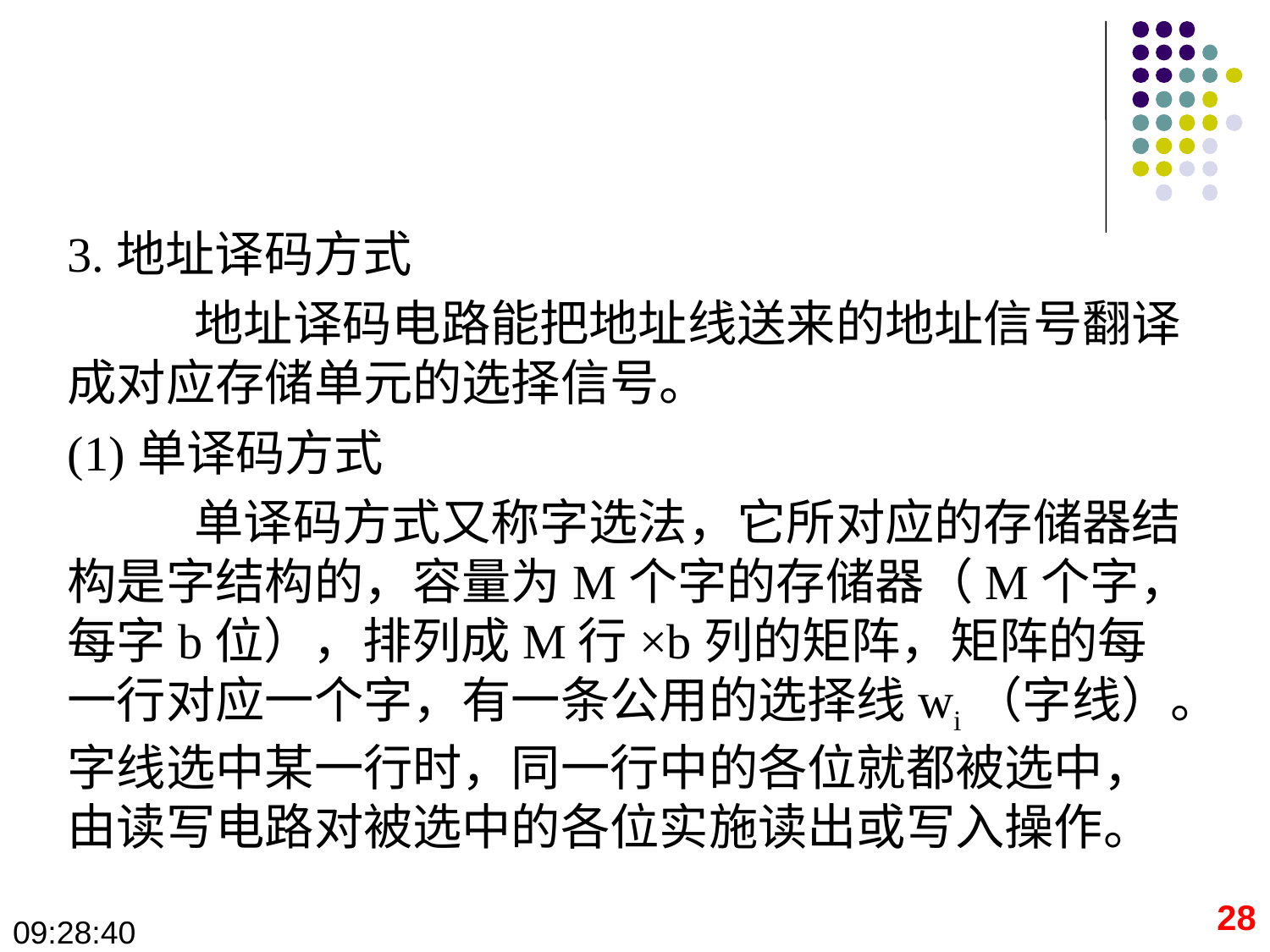

3.地址译码方式
	地址译码电路能把地址线送来的地址信号翻译成对应存储单元的选择信号。
(1)单译码方式
	单译码方式又称字选法，它所对应的存储器结构是字结构的，容量为M个字的存储器（M个字，每字b位），排列成M行×b列的矩阵，矩阵的每一行对应一个字，有一条公用的选择线wi（字线）。字线选中某一行时，同一行中的各位就都被选中，由读写电路对被选中的各位实施读出或写入操作。
28
09:28:40